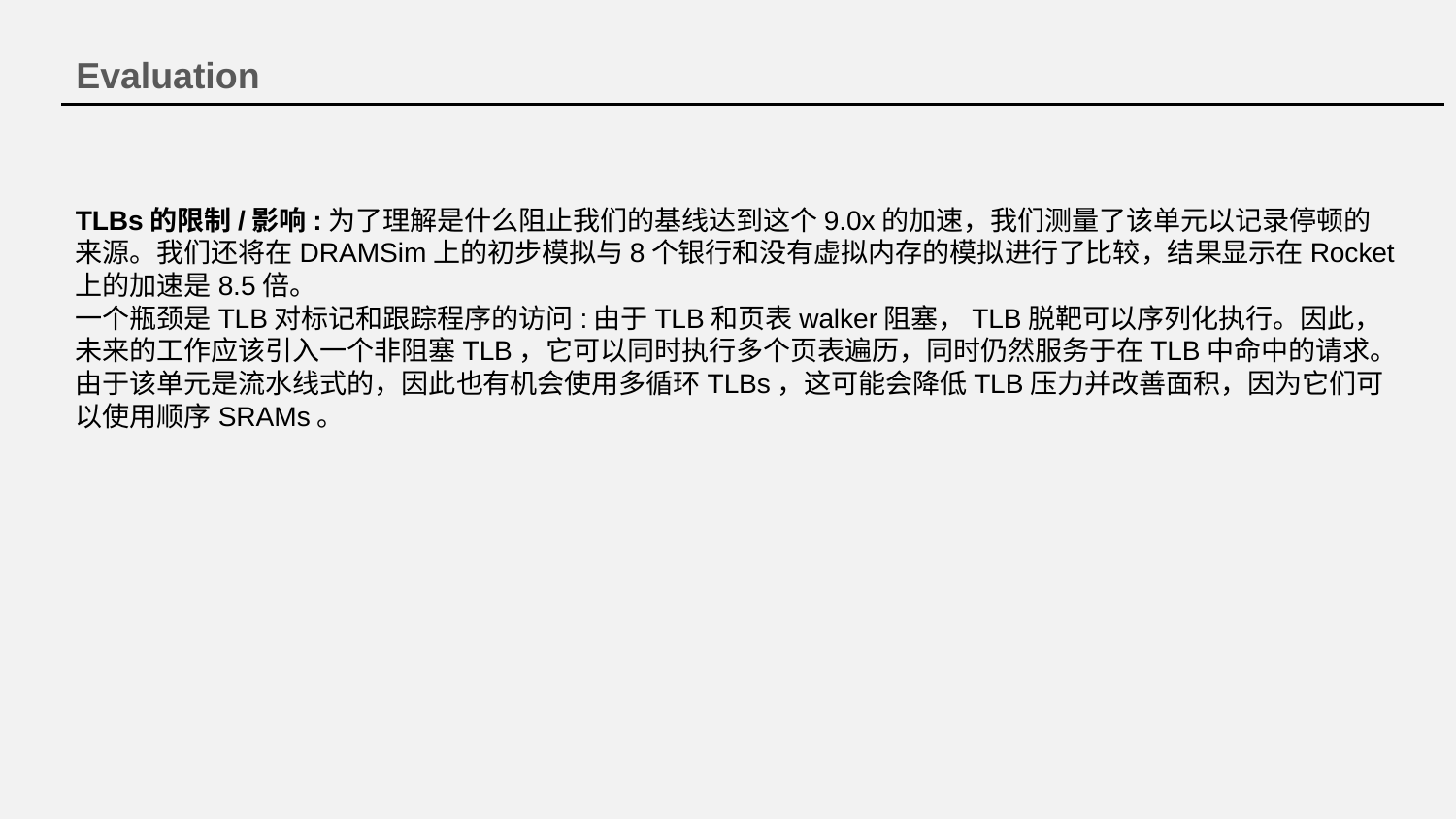

Evaluation

TLBs的限制/影响:为了理解是什么阻止我们的基线达到这个9.0x的加速，我们测量了该单元以记录停顿的来源。我们还将在DRAMSim上的初步模拟与8个银行和没有虚拟内存的模拟进行了比较，结果显示在Rocket上的加速是8.5倍。
一个瓶颈是TLB对标记和跟踪程序的访问:由于TLB和页表walker阻塞，TLB脱靶可以序列化执行。因此，未来的工作应该引入一个非阻塞TLB，它可以同时执行多个页表遍历，同时仍然服务于在TLB中命中的请求。由于该单元是流水线式的，因此也有机会使用多循环TLBs，这可能会降低TLB压力并改善面积，因为它们可以使用顺序SRAMs。